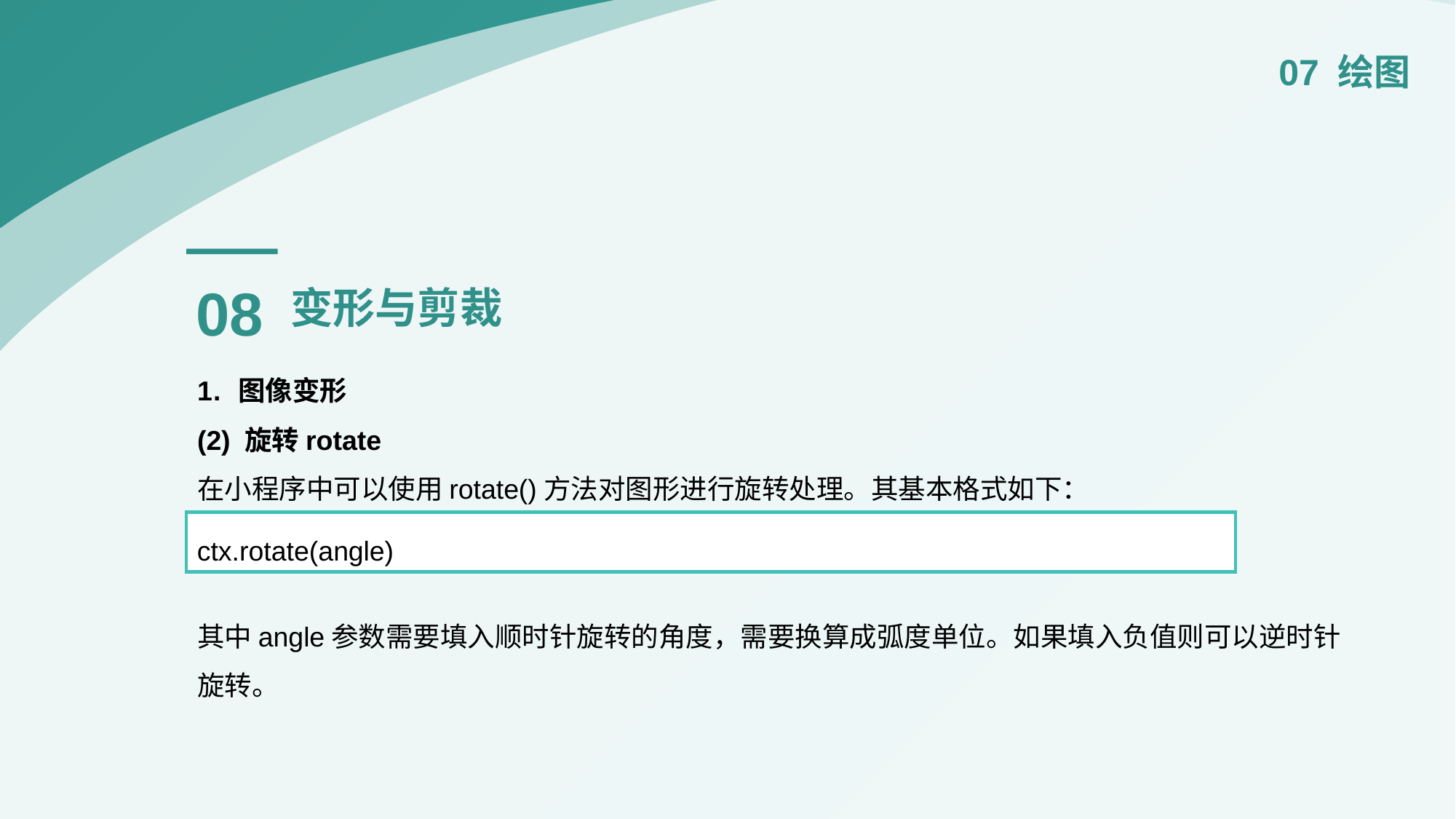

07 绘图
08

变形与剪裁
图像变形
(2) 旋转rotate
在小程序中可以使用rotate()方法对图形进行旋转处理。其基本格式如下：

其中angle参数需要填入顺时针旋转的角度，需要换算成弧度单位。如果填入负值则可以逆时针旋转。
ctx.rotate(angle)